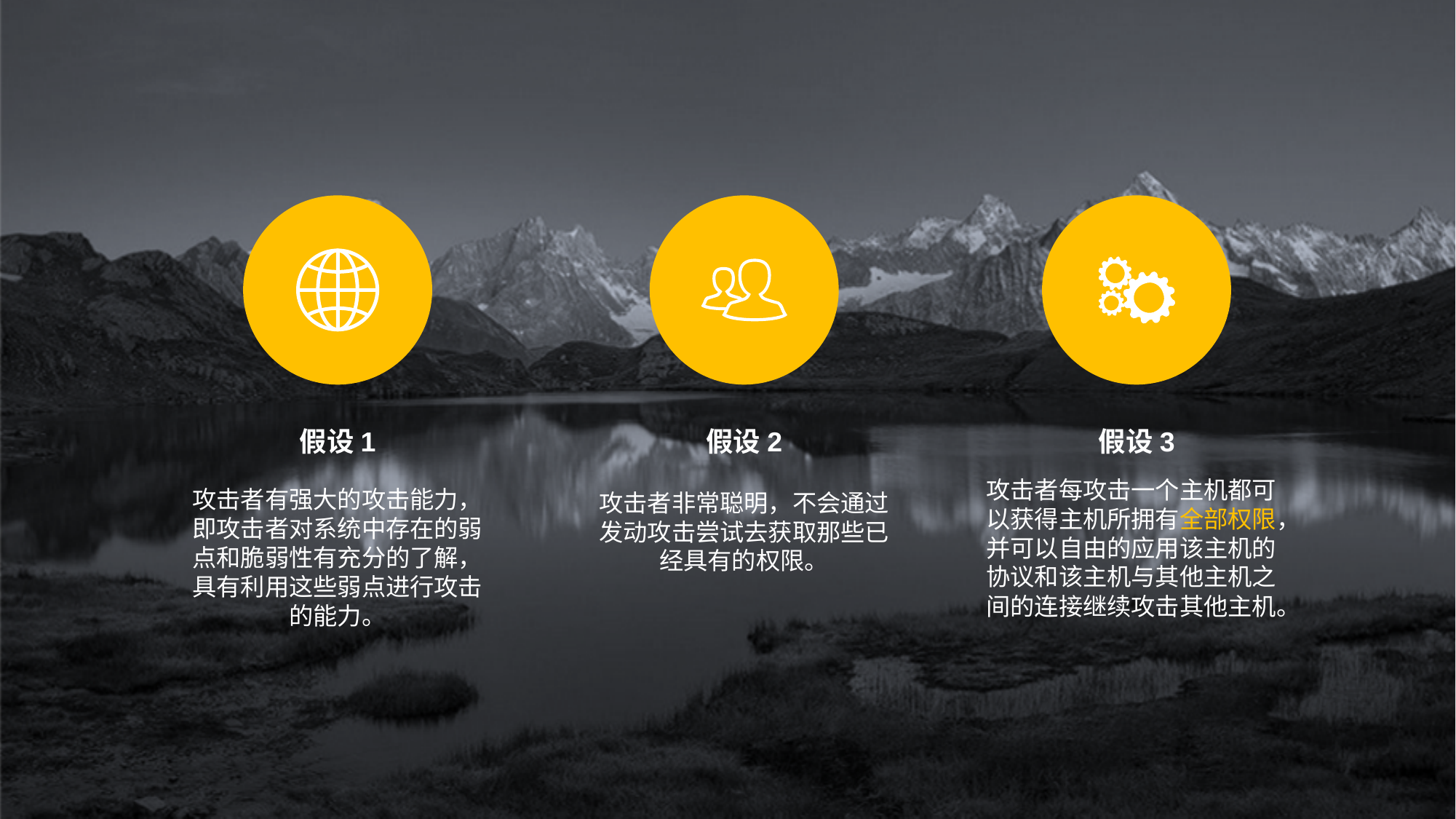

假设1
假设2
假设3
攻击者每攻击一个主机都可以获得主机所拥有全部权限，并可以自由的应用该主机的协议和该主机与其他主机之间的连接继续攻击其他主机。
攻击者有强大的攻击能力，即攻击者对系统中存在的弱点和脆弱性有充分的了解，具有利用这些弱点进行攻击的能力。
攻击者非常聪明，不会通过发动攻击尝试去获取那些已经具有的权限。